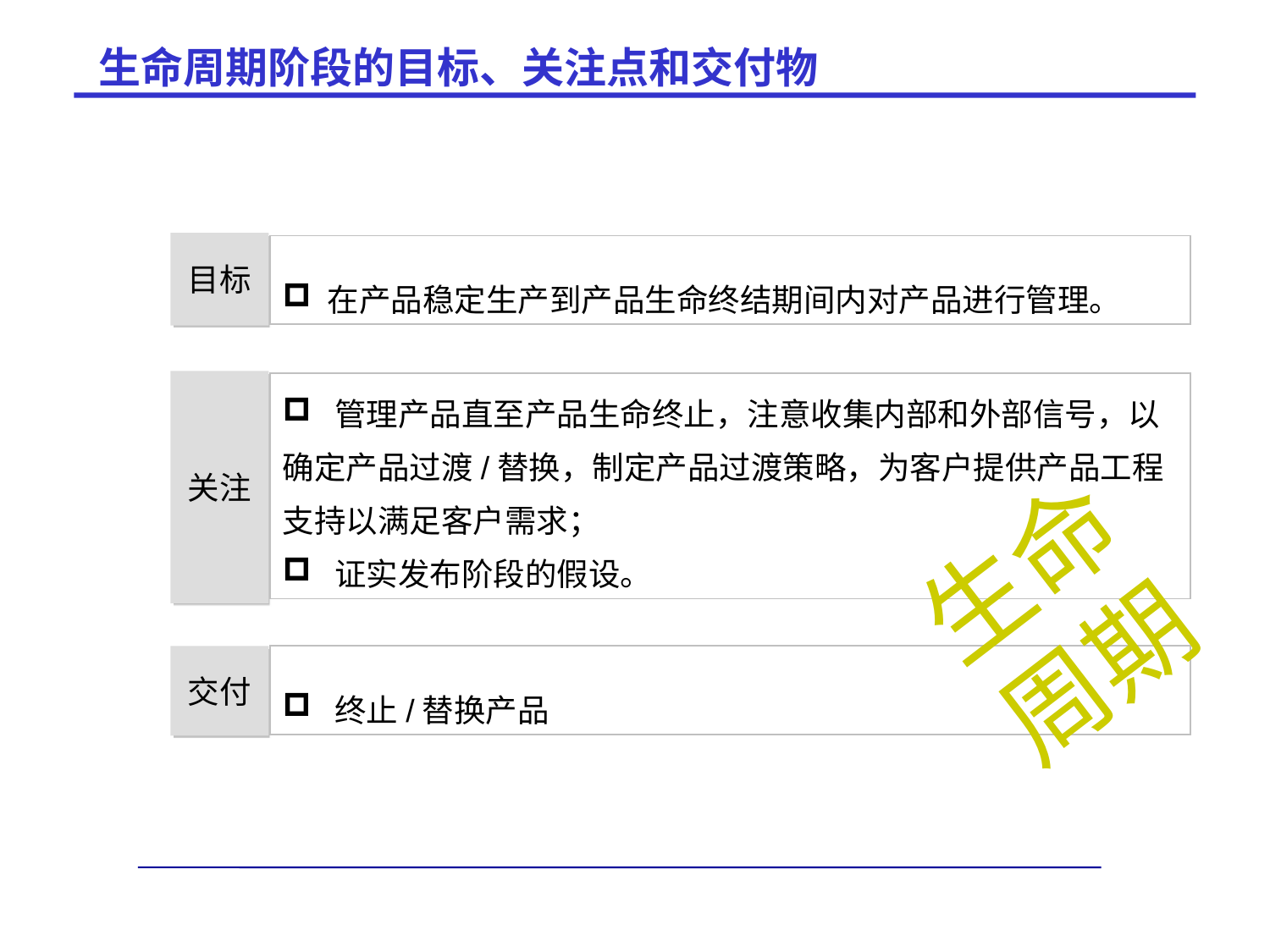

# 生命周期阶段的目标、关注点和交付物
目标
 在产品稳定生产到产品生命终结期间内对产品进行管理。
关注
  管理产品直至产品生命终止，注意收集内部和外部信号，以
确定产品过渡/替换，制定产品过渡策略，为客户提供产品工程支持以满足客户需求；
  证实发布阶段的假设。
生命周期
交付
  终止/替换产品